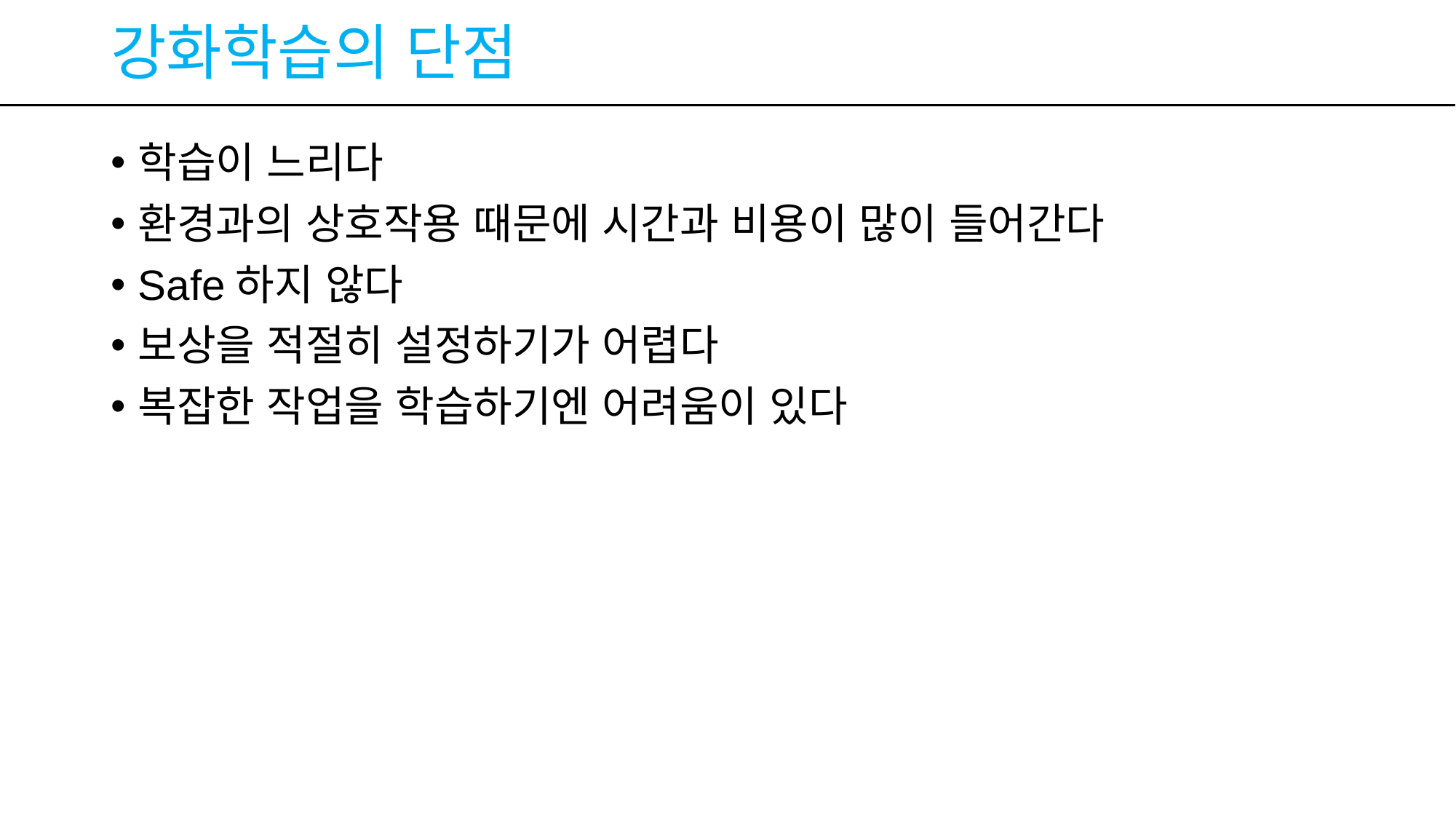

# 강화학습의 단점
학습이 느리다
환경과의 상호작용 때문에 시간과 비용이 많이 들어간다
Safe하지 않다
보상을 적절히 설정하기가 어렵다
복잡한 작업을 학습하기엔 어려움이 있다